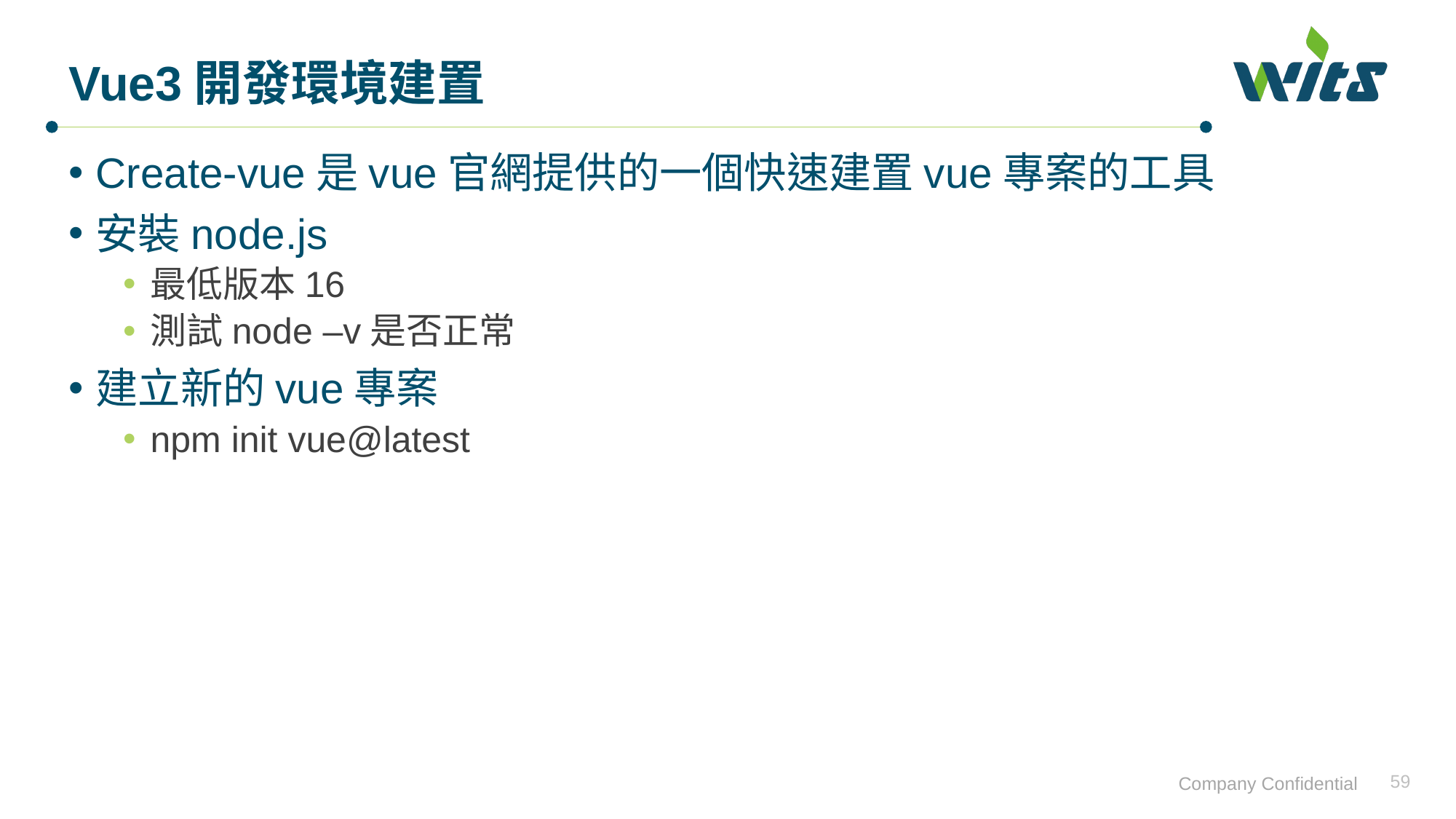

# Vue3開發環境建置
Create-vue是vue官網提供的一個快速建置vue專案的工具
安裝node.js
最低版本16
測試node –v是否正常
建立新的vue專案
npm init vue@latest
59